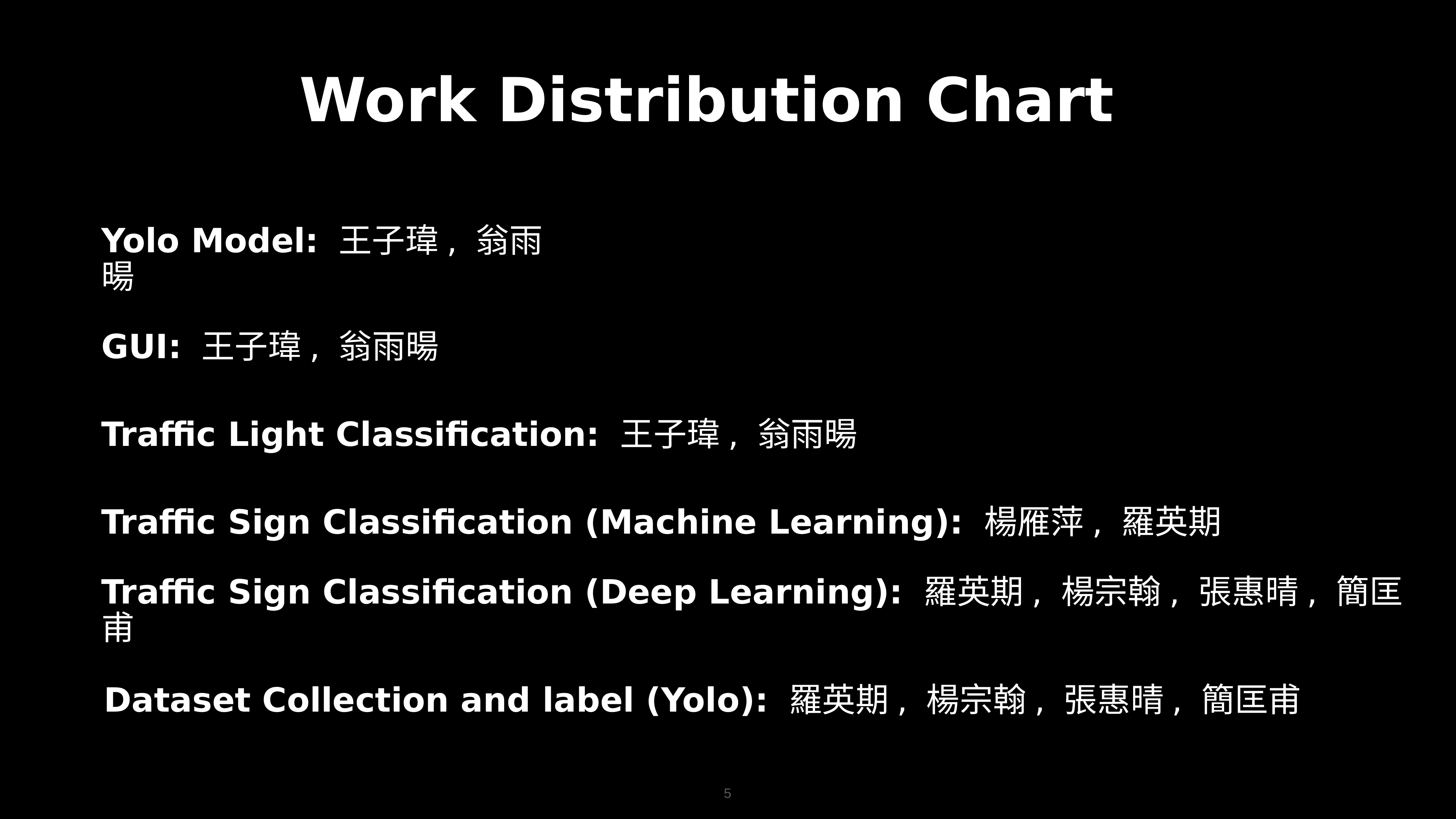

Work Distribution Chart
Yolo Model: 王子瑋, 翁雨暘
GUI: 王子瑋, 翁雨暘
Traffic Light Classification: 王子瑋, 翁雨暘
Traffic Sign Classification (Machine Learning): 楊雁萍, 羅英期
Traffic Sign Classification (Deep Learning): 羅英期, 楊宗翰, 張惠晴, 簡匡甫
Dataset Collection and label (Yolo): 羅英期, 楊宗翰, 張惠晴, 簡匡甫
5